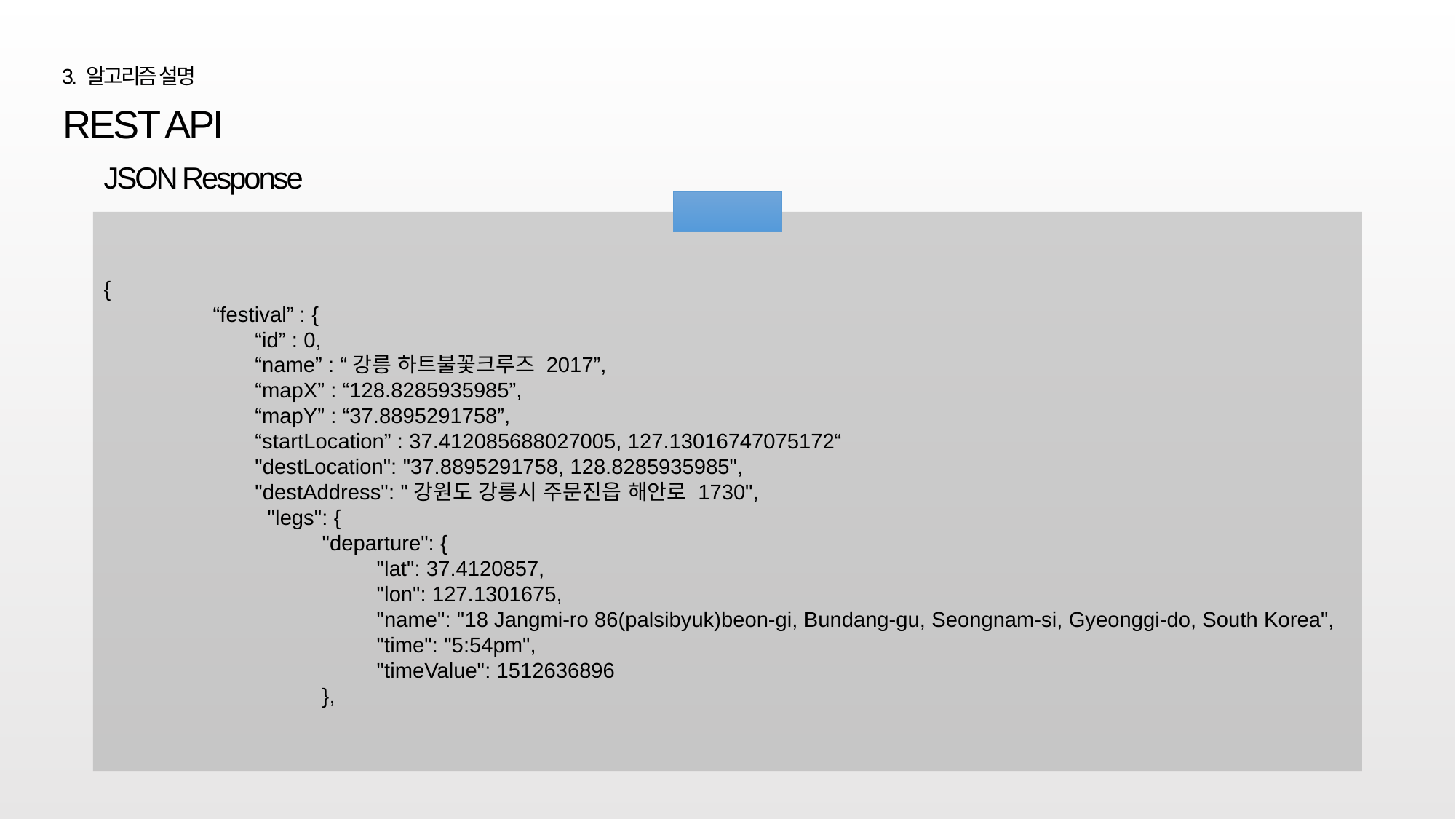

3. 알고리즘 설명
REST API
JSON Response
{
	“festival” : {
	       “id” : 0,
	       “name” : “강릉 하트불꽃크루즈 2017”,
	       “mapX” : “128.8285935985”,
 	       “mapY” : “37.8895291758”,
	       “startLocation” : 37.412085688027005, 127.13016747075172“
	       "destLocation": "37.8895291758, 128.8285935985",
	       "destAddress": "강원도 강릉시 주문진읍 해안로 1730",
"legs": {
"departure": {
"lat": 37.4120857,
"lon": 127.1301675,
"name": "18 Jangmi-ro 86(palsibyuk)beon-gi, Bundang-gu, Seongnam-si, Gyeonggi-do, South Korea",
"time": "5:54pm",
"timeValue": 1512636896
},
축제 정보